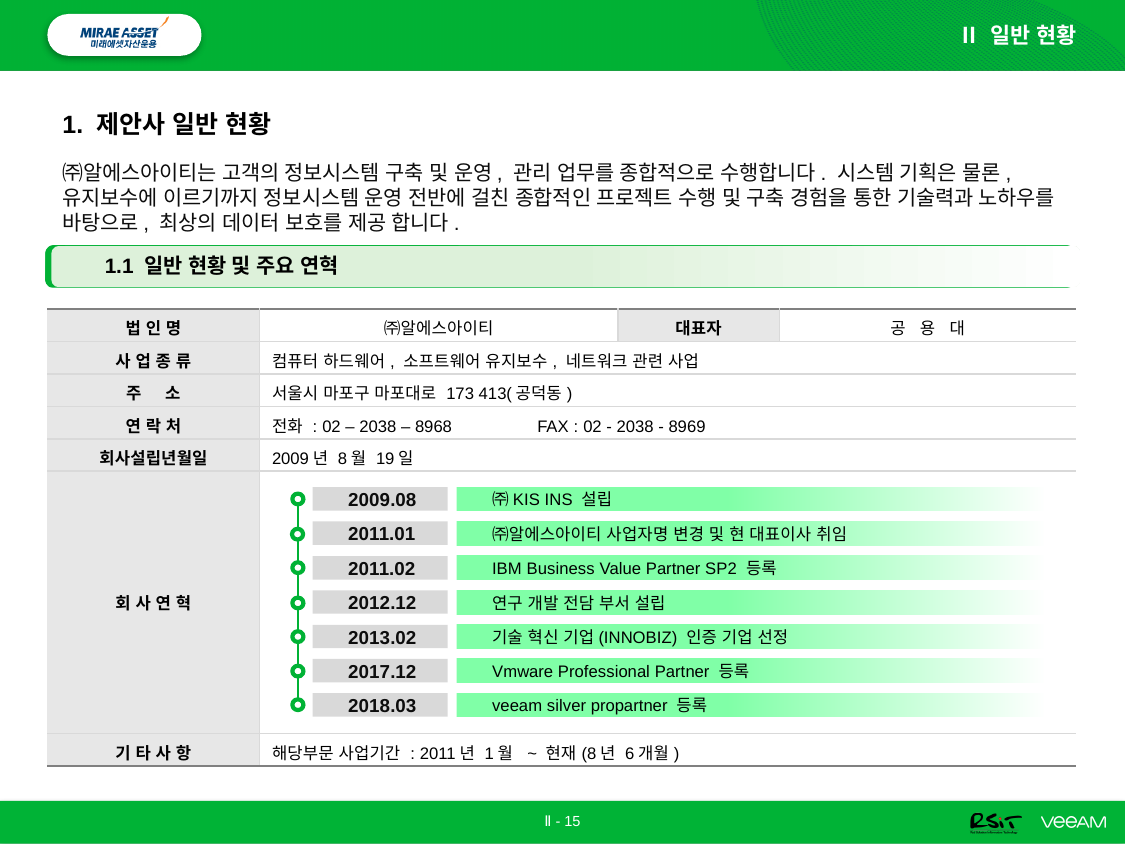

Ⅱ 일반 현황
# 1. 제안사 일반 현황
㈜알에스아이티는 고객의 정보시스템 구축 및 운영, 관리 업무를 종합적으로 수행합니다. 시스템 기획은 물론, 유지보수에 이르기까지 정보시스템 운영 전반에 걸친 종합적인 프로젝트 수행 및 구축 경험을 통한 기술력과 노하우를 바탕으로, 최상의 데이터 보호를 제공 합니다.

1.1 일반 현황 및 주요 연혁
| 법 인 명 | ㈜알에스아이티 | 대표자 | 공 용 대 |
| --- | --- | --- | --- |
| 사 업 종 류 | 컴퓨터 하드웨어, 소프트웨어 유지보수, 네트워크 관련 사업 |  |  |
| 주 소 | 서울시 마포구 마포대로 173 413(공덕동) |  |  |
| 연 락 처 | 전화 : 02 – 2038 – 8968 FAX : 02 - 2038 - 8969 |  |  |
| 회사설립년월일 | 2009년 8월 19일 |  |  |
| 회 사 연 혁 |  |  |  |
| 기 타 사 항 | 해당부문 사업기간 : 2011년 1월 ~ 현재(8년 6개월) |  |  |
2009.08
㈜KIS INS 설립

2011.01
㈜알에스아이티 사업자명 변경 및 현 대표이사 취임

IBM Business Value Partner SP2 등록
2011.02

2012.12
연구 개발 전담 부서 설립

2013.02
기술 혁신 기업(INNOBIZ) 인증 기업 선정

2017.12
Vmware Professional Partner 등록

2018.03
veeam silver propartner 등록